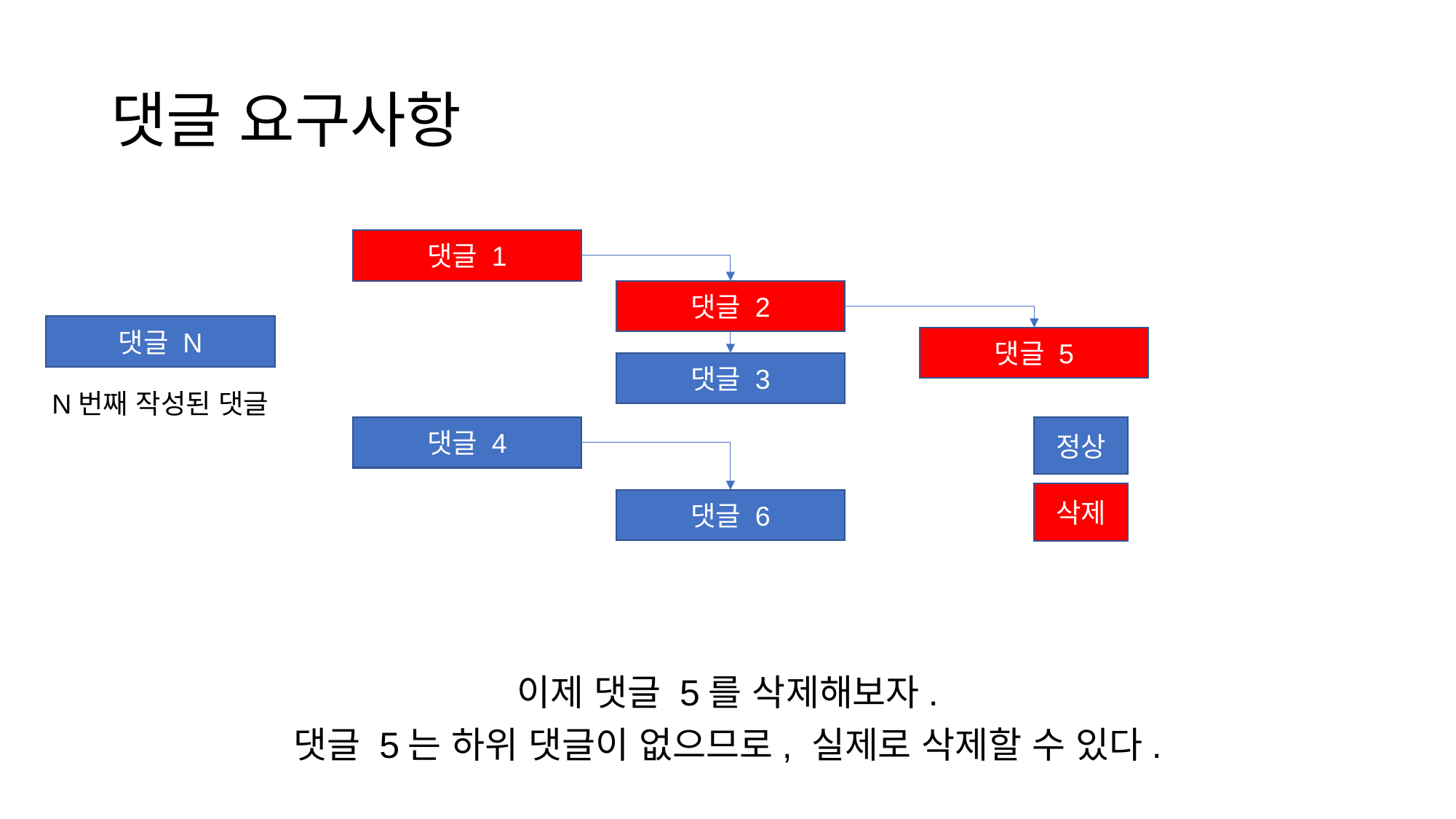

# 댓글 요구사항
댓글 1
댓글 2
댓글 N
댓글 5
댓글 3
N번째 작성된 댓글
댓글 4
정상
삭제
댓글 6
이제 댓글 5를 삭제해보자.
댓글 5는 하위 댓글이 없으므로, 실제로 삭제할 수 있다.